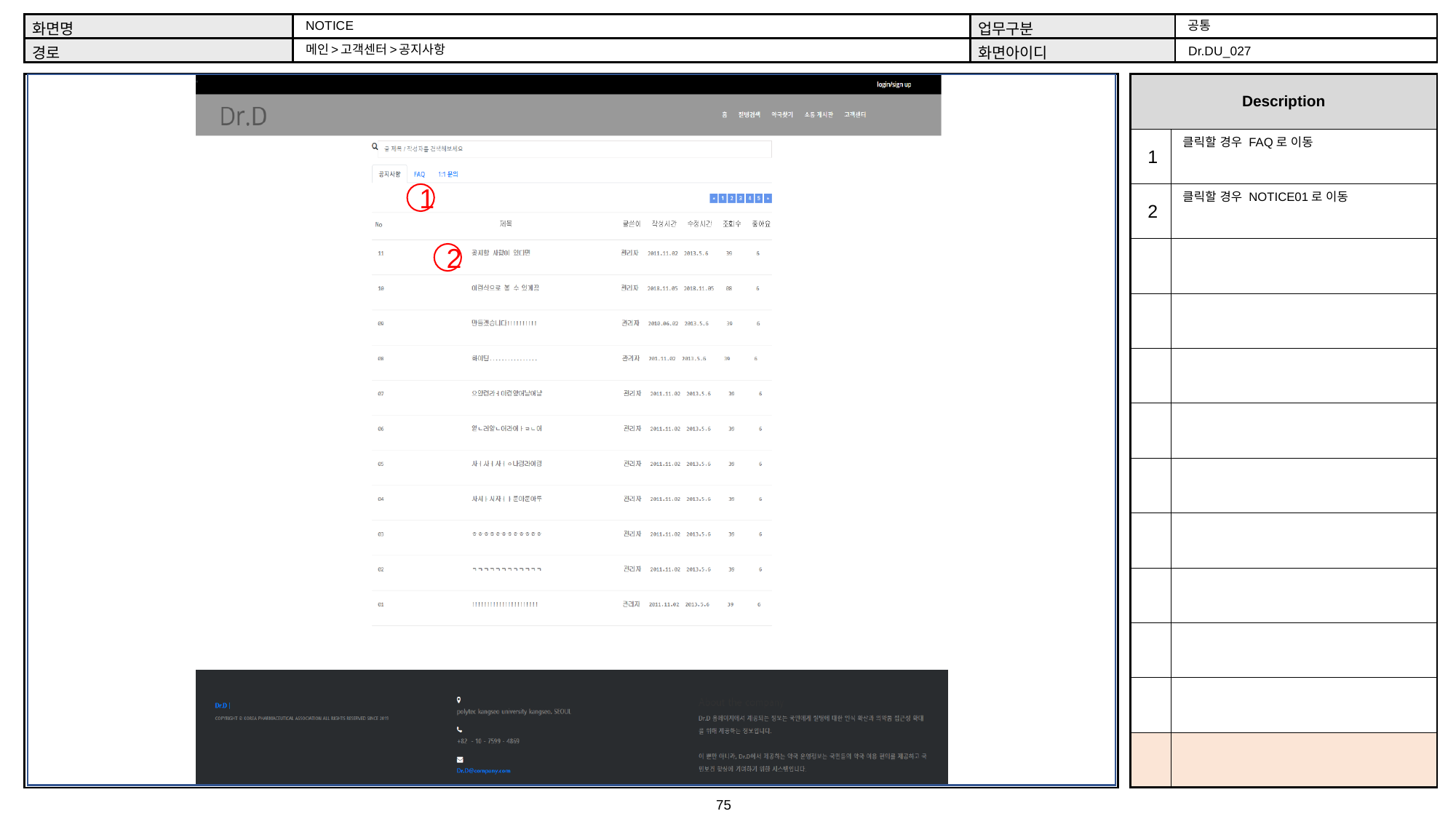

공통
NOTICE
메인>고객센터>공지사항
Dr.DU_027

클릭할 경우 FAQ로 이동
1
클릭할 경우 NOTICE01로 이동
1
2
2